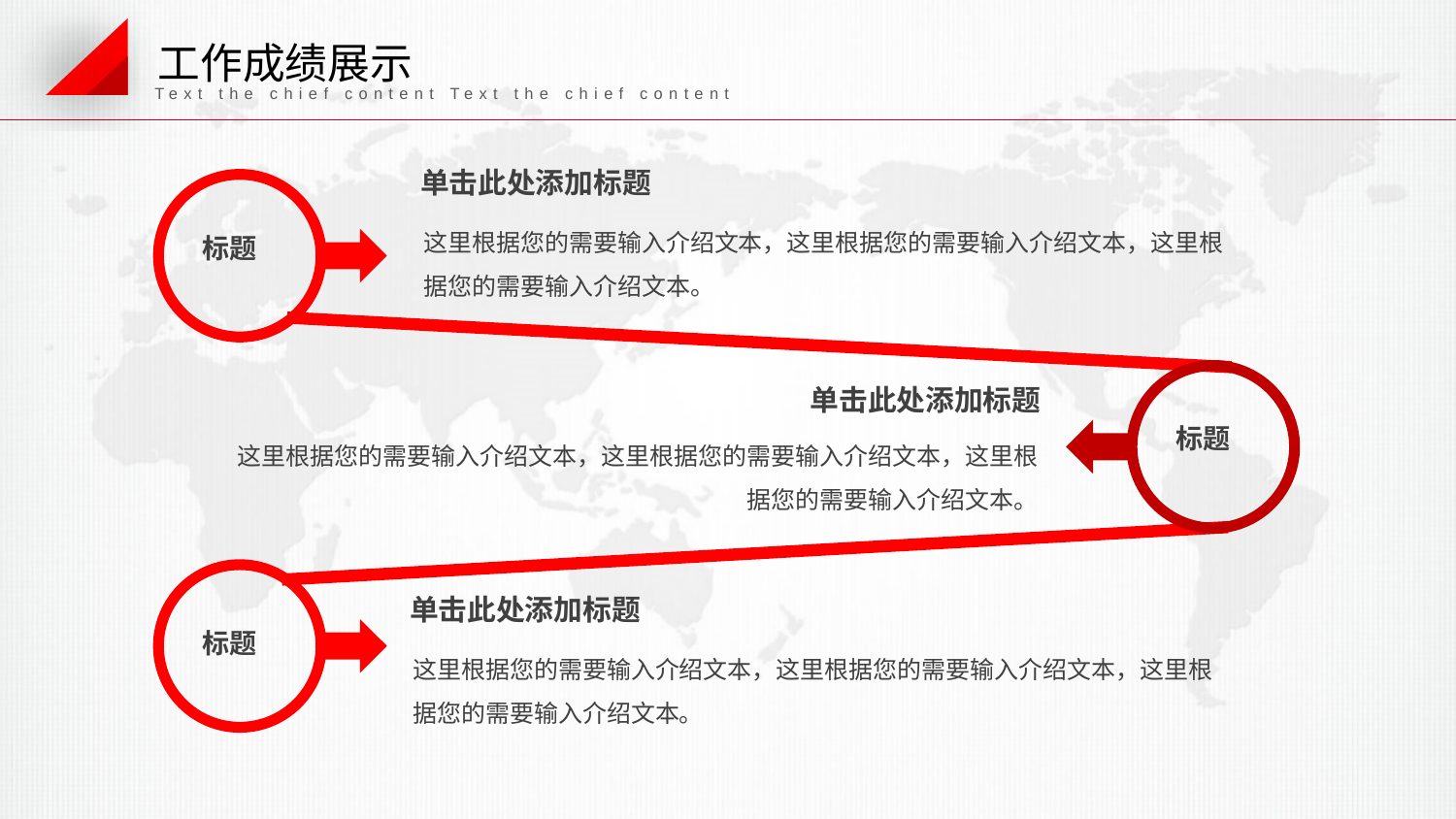

工作成绩展示
Text the chief content Text the chief content
单击此处添加标题
这里根据您的需要输入介绍文本，这里根据您的需要输入介绍文本，这里根据您的需要输入介绍文本。

标题

标题
单击此处添加标题
这里根据您的需要输入介绍文本，这里根据您的需要输入介绍文本，这里根据您的需要输入介绍文本。

标题
单击此处添加标题
这里根据您的需要输入介绍文本，这里根据您的需要输入介绍文本，这里根据您的需要输入介绍文本。